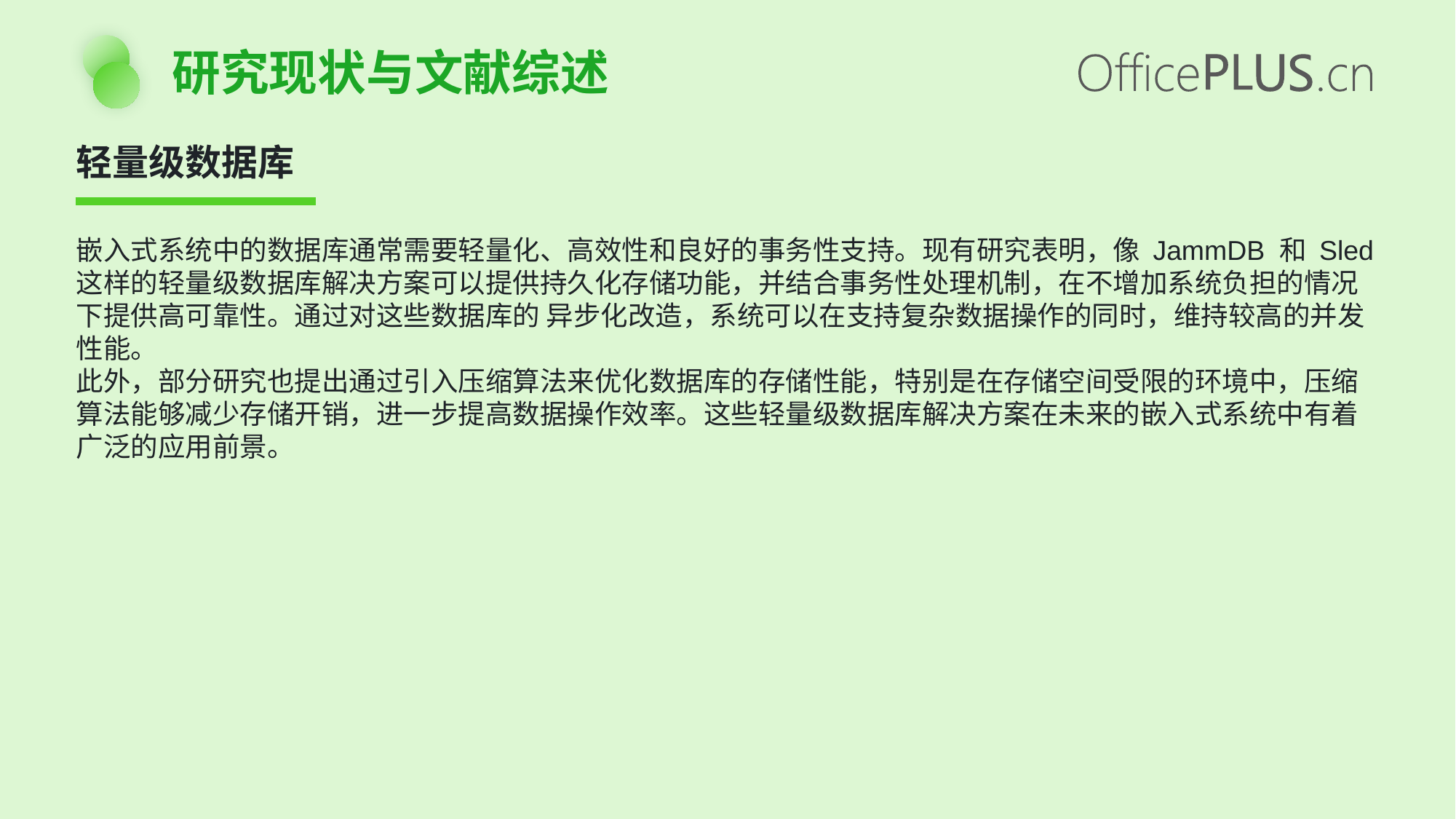

研究现状与文献综述
轻量级数据库
嵌入式系统中的数据库通常需要轻量化、高效性和良好的事务性支持。现有研究表明，像 JammDB 和 Sled 这样的轻量级数据库解决方案可以提供持久化存储功能，并结合事务性处理机制，在不增加系统负担的情况下提供高可靠性。通过对这些数据库的 异步化改造，系统可以在支持复杂数据操作的同时，维持较高的并发性能。
此外，部分研究也提出通过引入压缩算法来优化数据库的存储性能，特别是在存储空间受限的环境中，压缩算法能够减少存储开销，进一步提高数据操作效率。这些轻量级数据库解决方案在未来的嵌入式系统中有着广泛的应用前景。